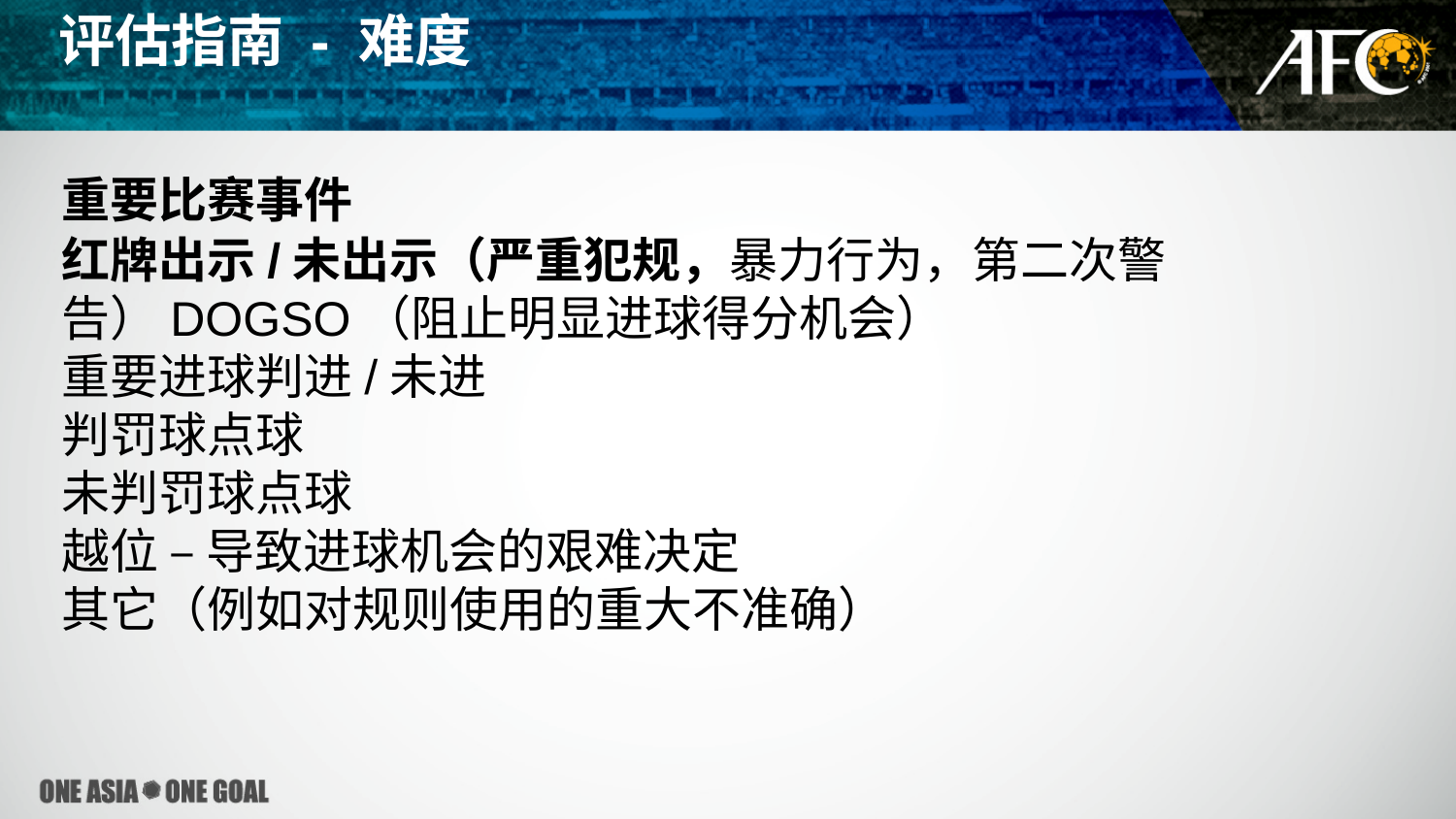

评估指南 - 难度
重要比赛事件
红牌出示/未出示（严重犯规，暴力行为，第二次警告）DOGSO（阻止明显进球得分机会）
重要进球判进/未进
判罚球点球
未判罚球点球
越位 – 导致进球机会的艰难决定
其它（例如对规则使用的重大不准确）